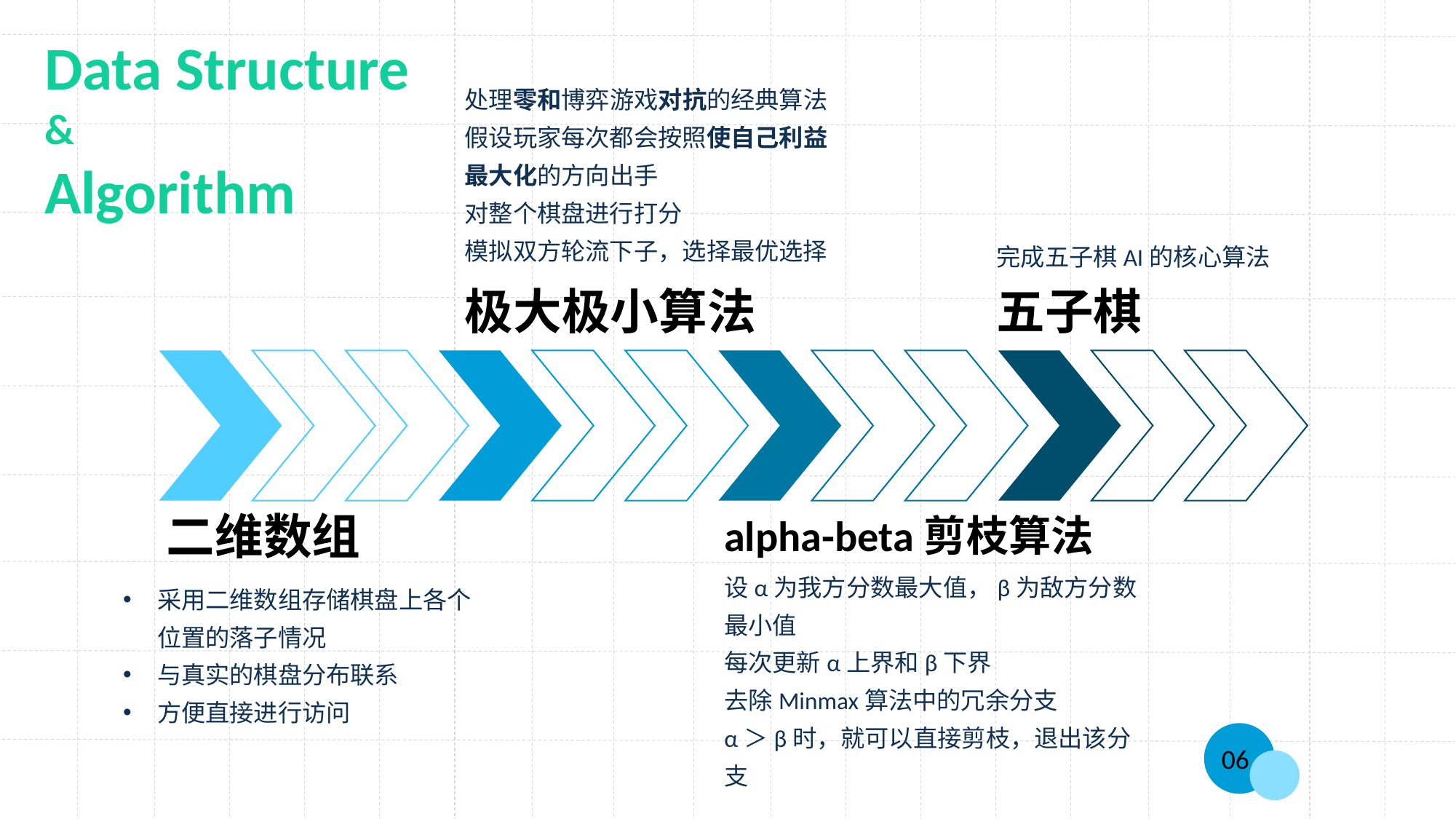

Data Structure
&
Algorithm
处理零和博弈游戏对抗的经典算法
假设玩家每次都会按照使自己利益最大化的方向出手
对整个棋盘进行打分
模拟双方轮流下子，选择最优选择
完成五子棋AI的核心算法
五子棋
极大极小算法

二维数组
alpha-beta剪枝算法
设α为我方分数最大值，β为敌方分数最小值
每次更新α上界和β下界
去除Minmax算法中的冗余分支
α＞β时，就可以直接剪枝，退出该分支
采用二维数组存储棋盘上各个位置的落子情况
与真实的棋盘分布联系
方便直接进行访问
06